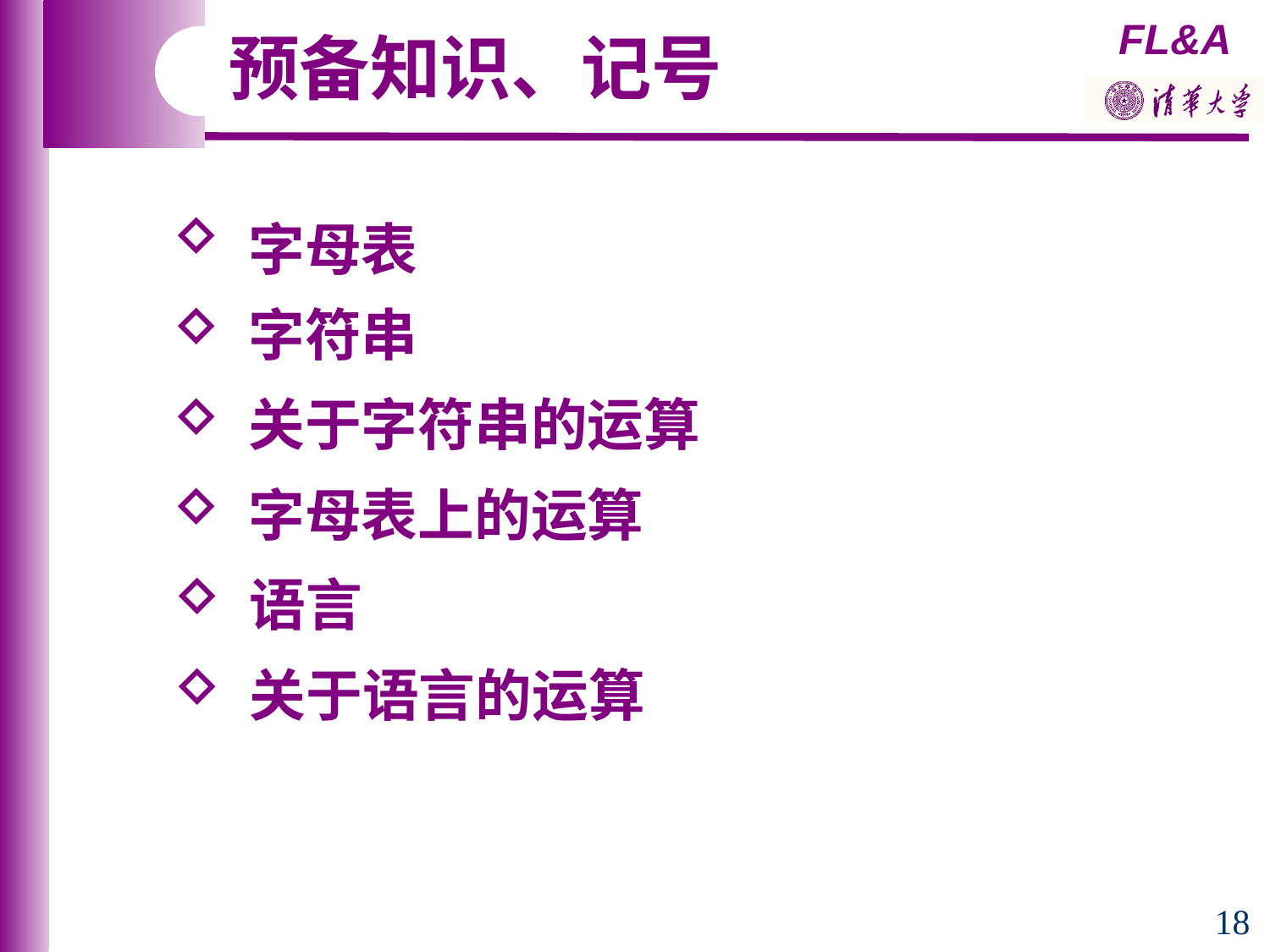

预备知识、记号
 字母表
 字符串
 关于字符串的运算
 字母表上的运算
 语言
 关于语言的运算
18